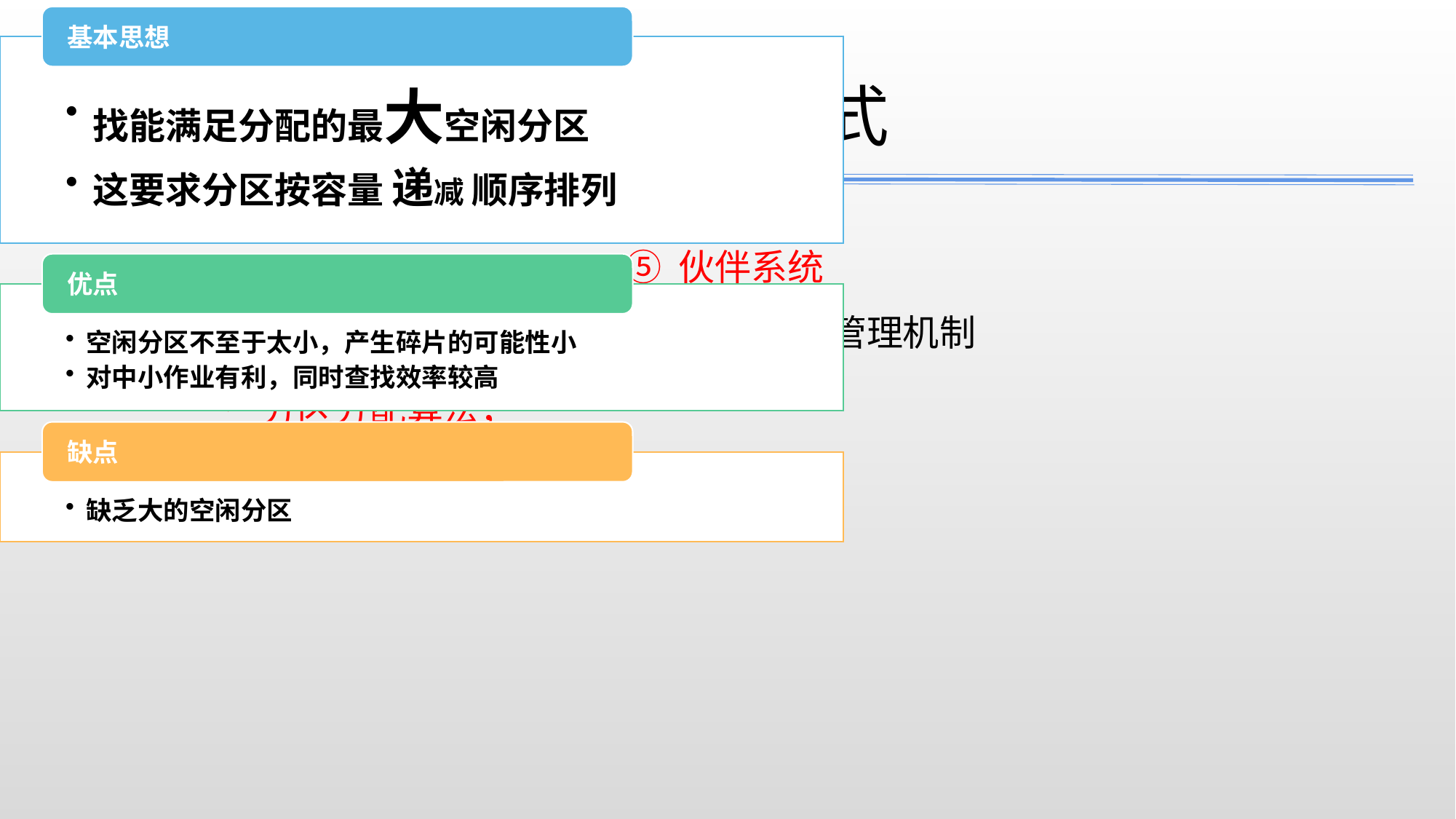

4.3连续分配存储管理方式

⑤ 伙伴系统
Linux的内存管理机制

需要解决的问题
数据结构；
分区分配算法；
分区分配和回收操作；

找能满足分配的最大空闲分区
这要求分区按容量 递减 顺序排列
基本思想
空闲分区不至于太小，产生碎片的可能性小
对中小作业有利，同时查找效率较高
优点
缺乏大的空闲分区
缺点